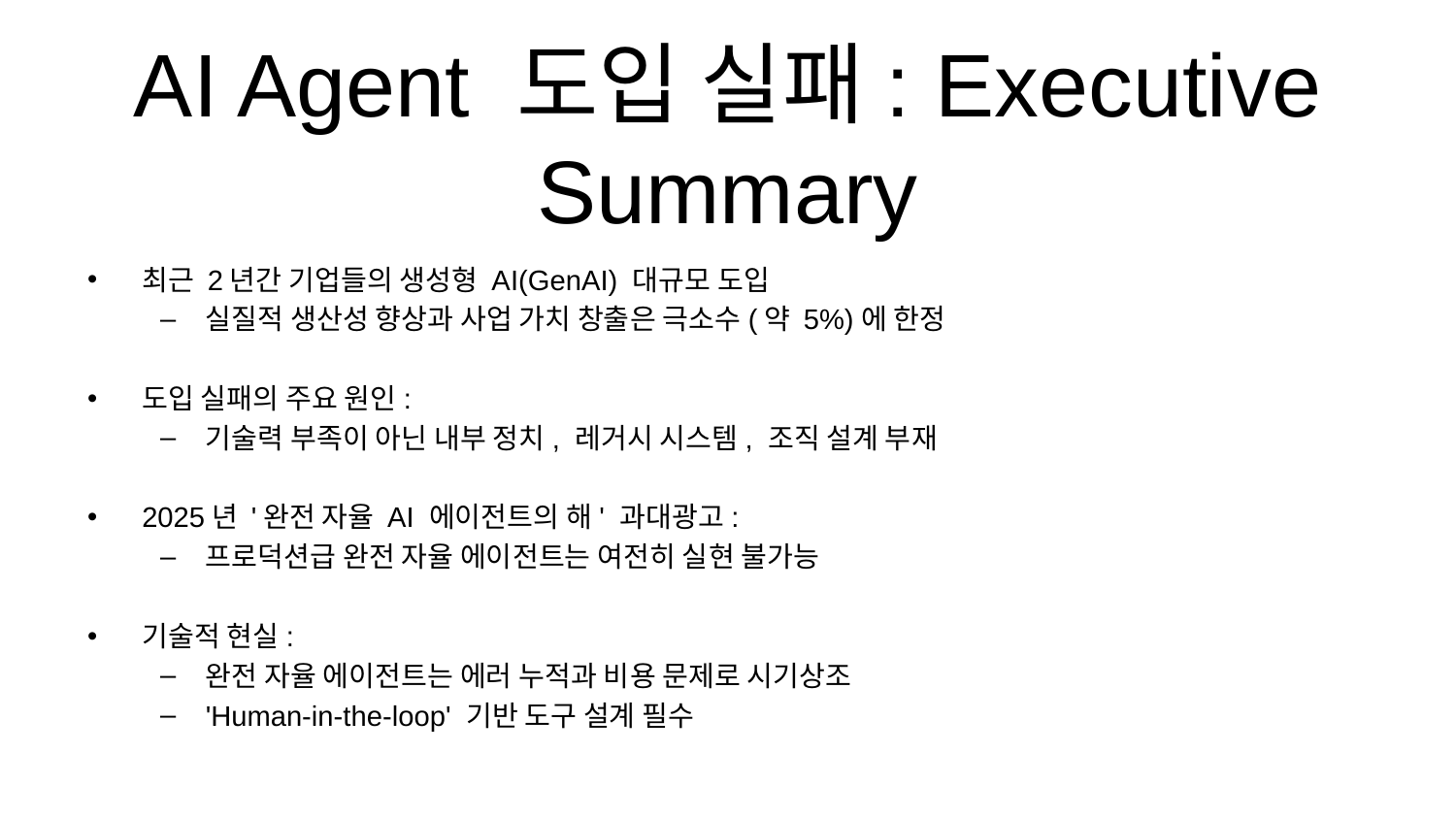

# AI Agent 도입 실패: Executive Summary
최근 2년간 기업들의 생성형 AI(GenAI) 대규모 도입
실질적 생산성 향상과 사업 가치 창출은 극소수(약 5%)에 한정

도입 실패의 주요 원인:
기술력 부족이 아닌 내부 정치, 레거시 시스템, 조직 설계 부재

2025년 '완전 자율 AI 에이전트의 해' 과대광고:
프로덕션급 완전 자율 에이전트는 여전히 실현 불가능

기술적 현실:
완전 자율 에이전트는 에러 누적과 비용 문제로 시기상조
'Human-in-the-loop' 기반 도구 설계 필수